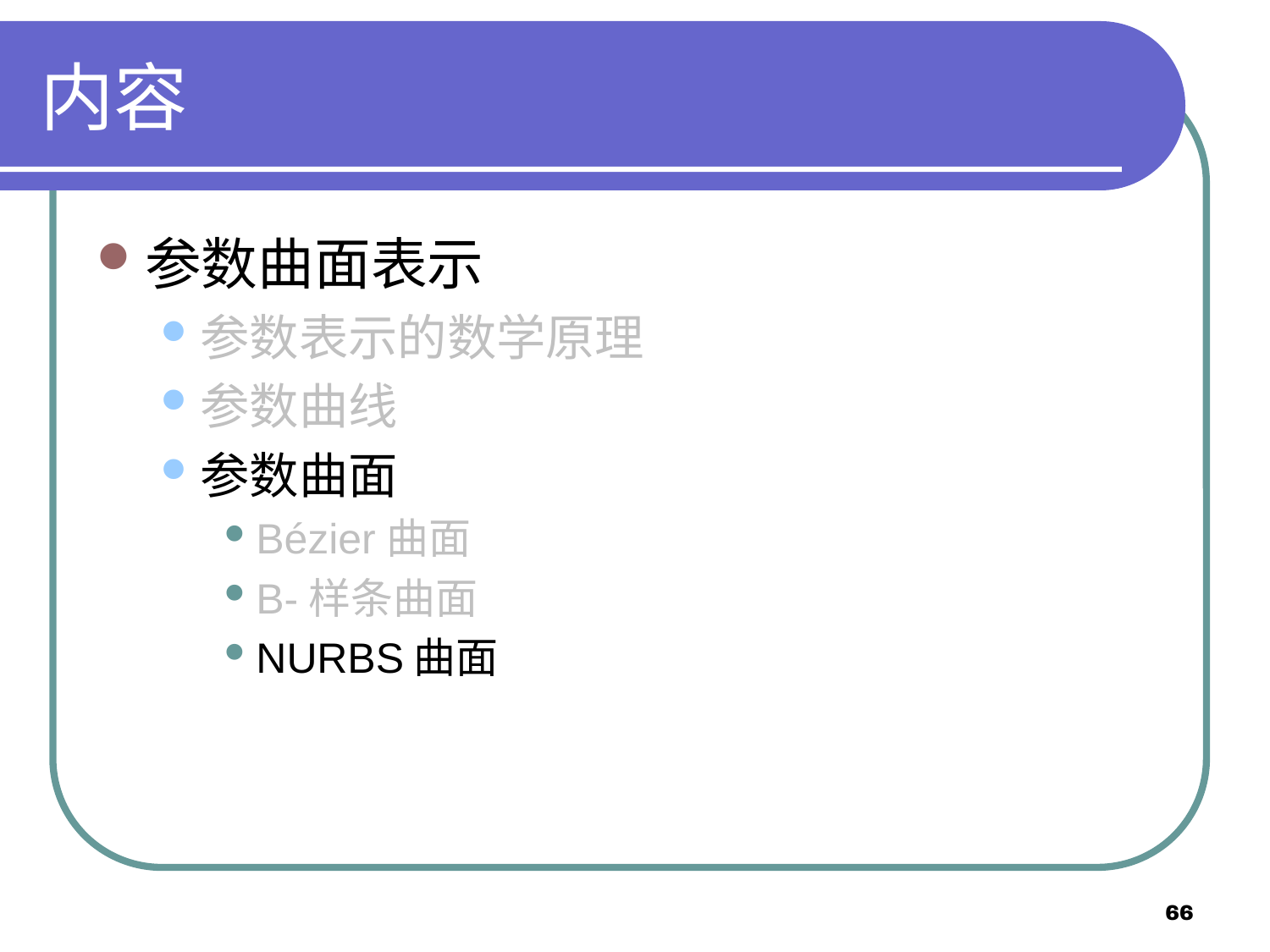

# 内容
参数曲面表示
参数表示的数学原理
参数曲线
参数曲面
Bézier曲面
B-样条曲面
NURBS曲面
66